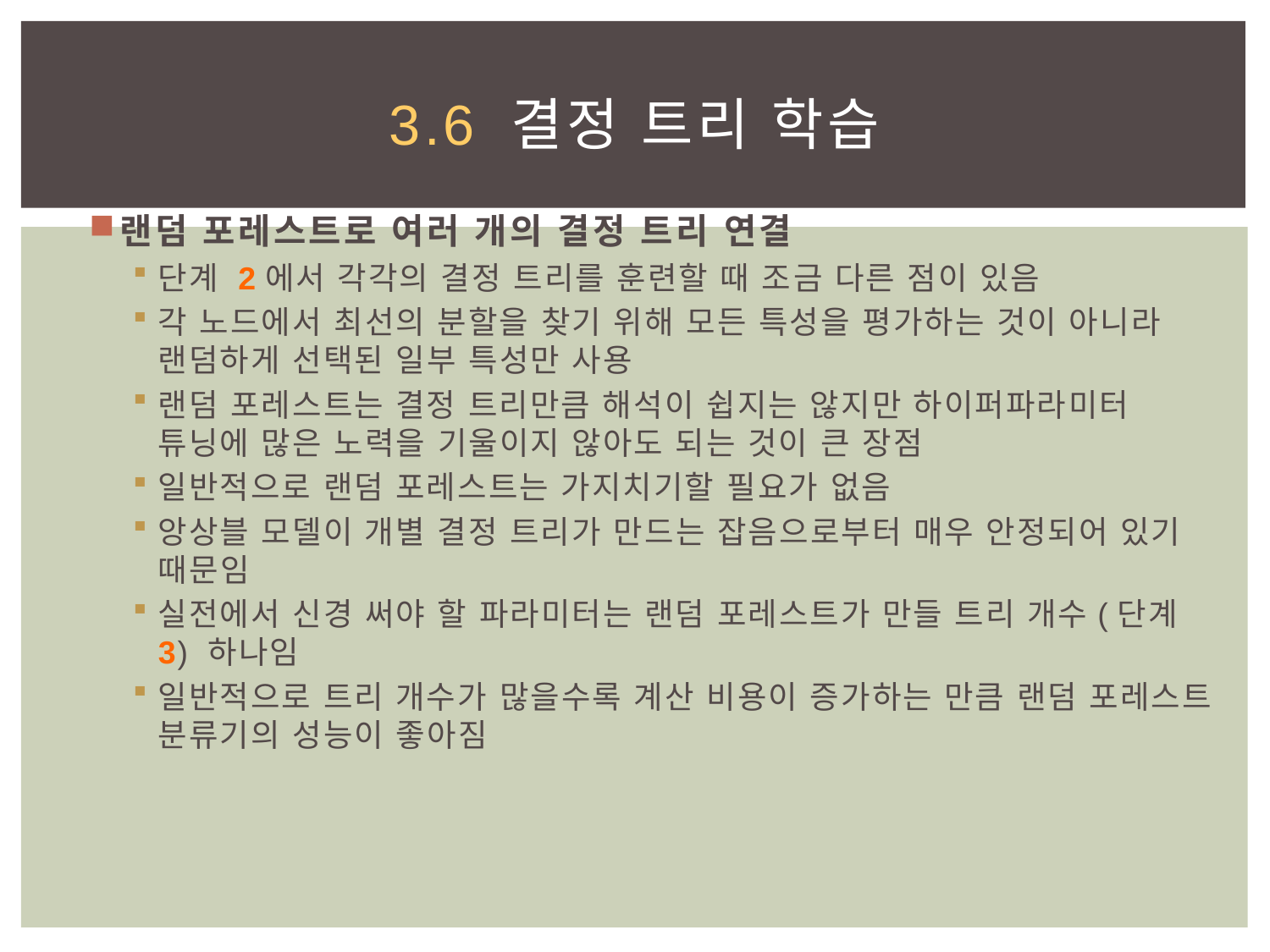

# 3.6 결정 트리 학습
랜덤 포레스트로 여러 개의 결정 트리 연결
단계 2에서 각각의 결정 트리를 훈련할 때 조금 다른 점이 있음
각 노드에서 최선의 분할을 찾기 위해 모든 특성을 평가하는 것이 아니라 랜덤하게 선택된 일부 특성만 사용
랜덤 포레스트는 결정 트리만큼 해석이 쉽지는 않지만 하이퍼파라미터 튜닝에 많은 노력을 기울이지 않아도 되는 것이 큰 장점
일반적으로 랜덤 포레스트는 가지치기할 필요가 없음
앙상블 모델이 개별 결정 트리가 만드는 잡음으로부터 매우 안정되어 있기 때문임
실전에서 신경 써야 할 파라미터는 랜덤 포레스트가 만들 트리 개수(단계 3) 하나임
일반적으로 트리 개수가 많을수록 계산 비용이 증가하는 만큼 랜덤 포레스트 분류기의 성능이 좋아짐